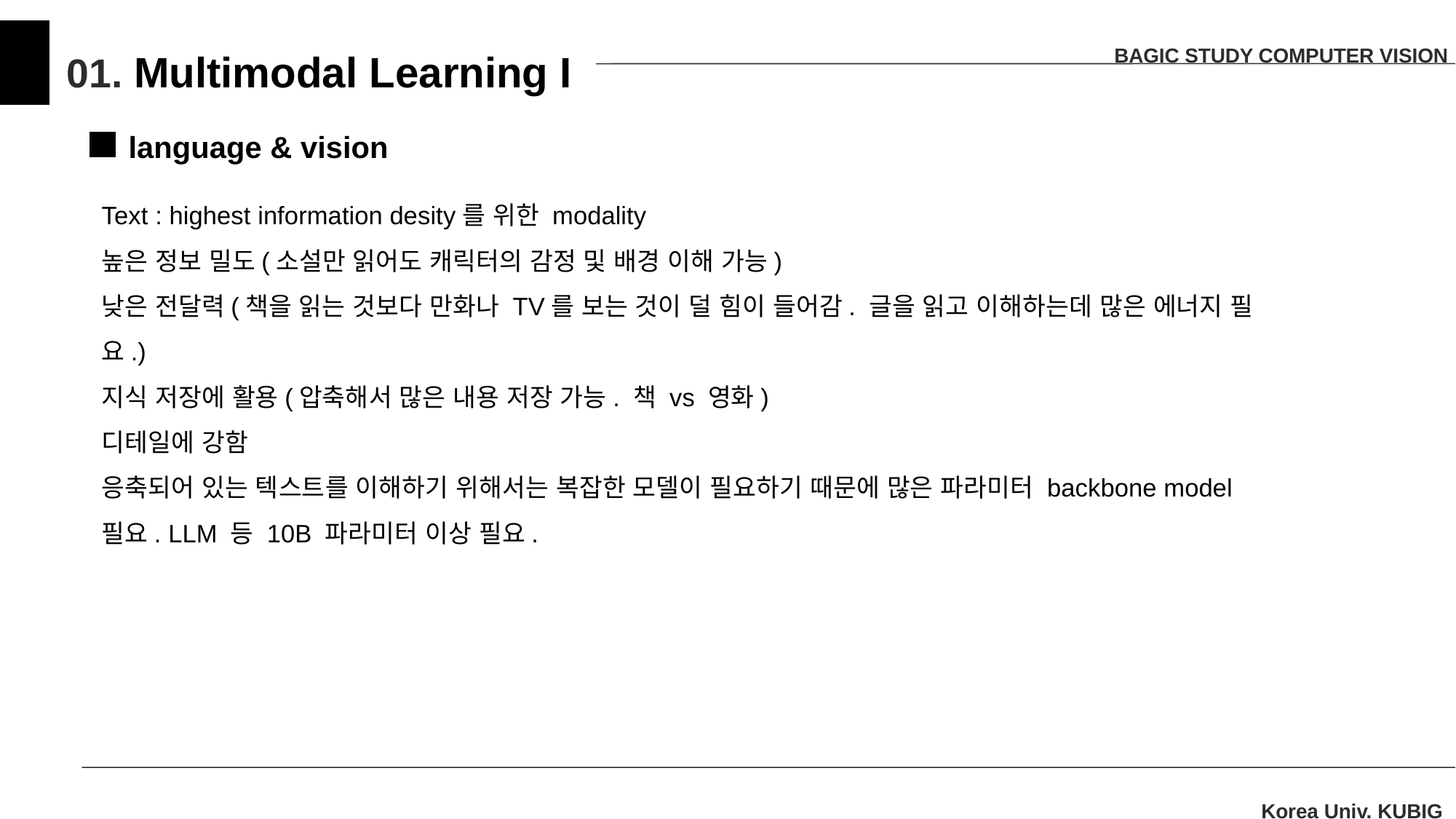

BAGIC STUDY COMPUTER VISION
01. Multimodal Learning I

language & vision

Text : highest information desity를 위한 modality
높은 정보 밀도(소설만 읽어도 캐릭터의 감정 및 배경 이해 가능)
낮은 전달력(책을 읽는 것보다 만화나 TV를 보는 것이 덜 힘이 들어감. 글을 읽고 이해하는데 많은 에너지 필요.)
지식 저장에 활용(압축해서 많은 내용 저장 가능. 책 vs 영화)
디테일에 강함
응축되어 있는 텍스트를 이해하기 위해서는 복잡한 모델이 필요하기 때문에 많은 파라미터 backbone model 필요. LLM 등 10B 파라미터 이상 필요.

Korea Univ. KUBIG